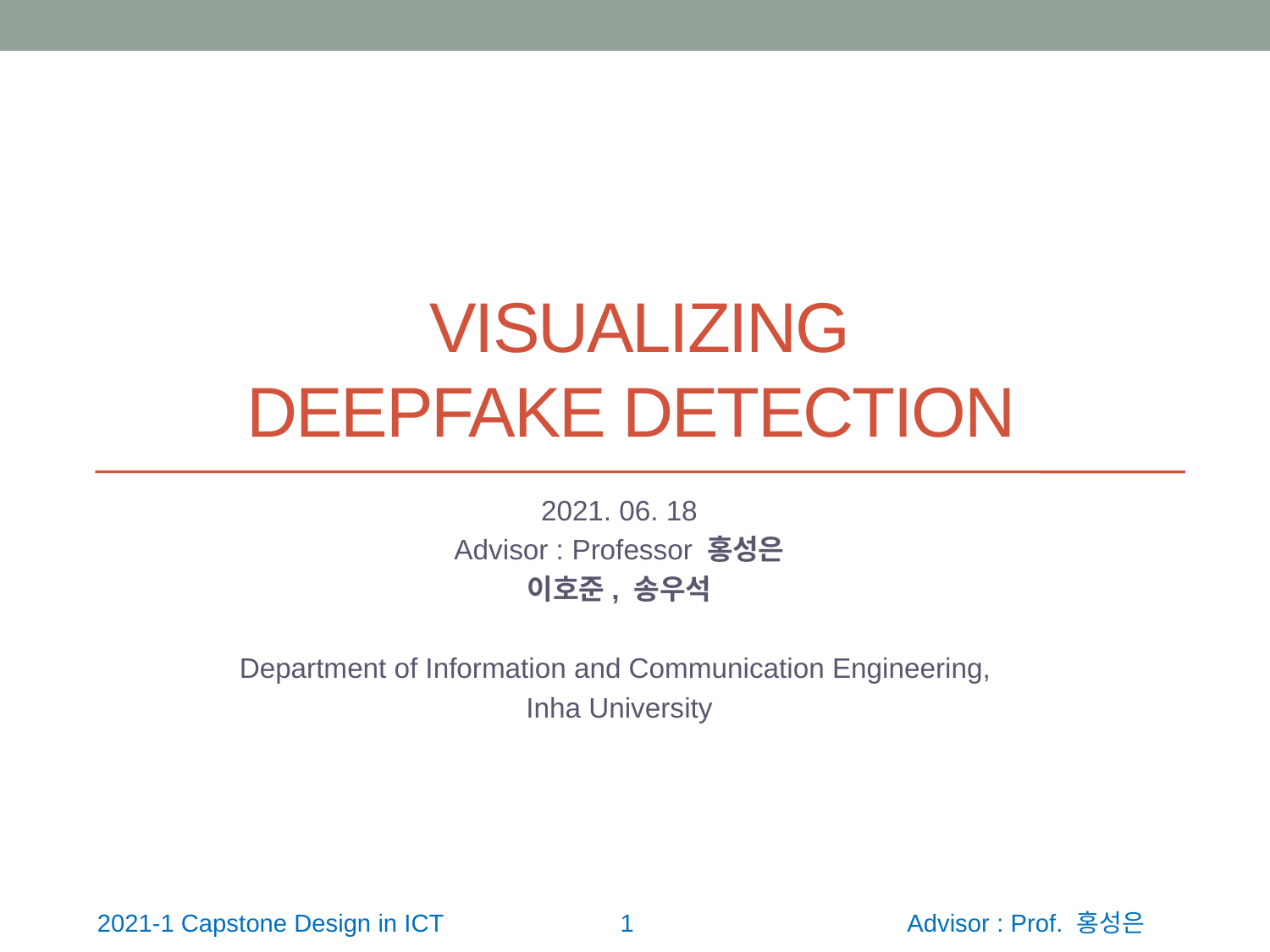

# Visualizing DEEPFAKE detection
2021. 06. 18
Advisor : Professor 홍성은
이호준, 송우석

Department of Information and Communication Engineering,
Inha University